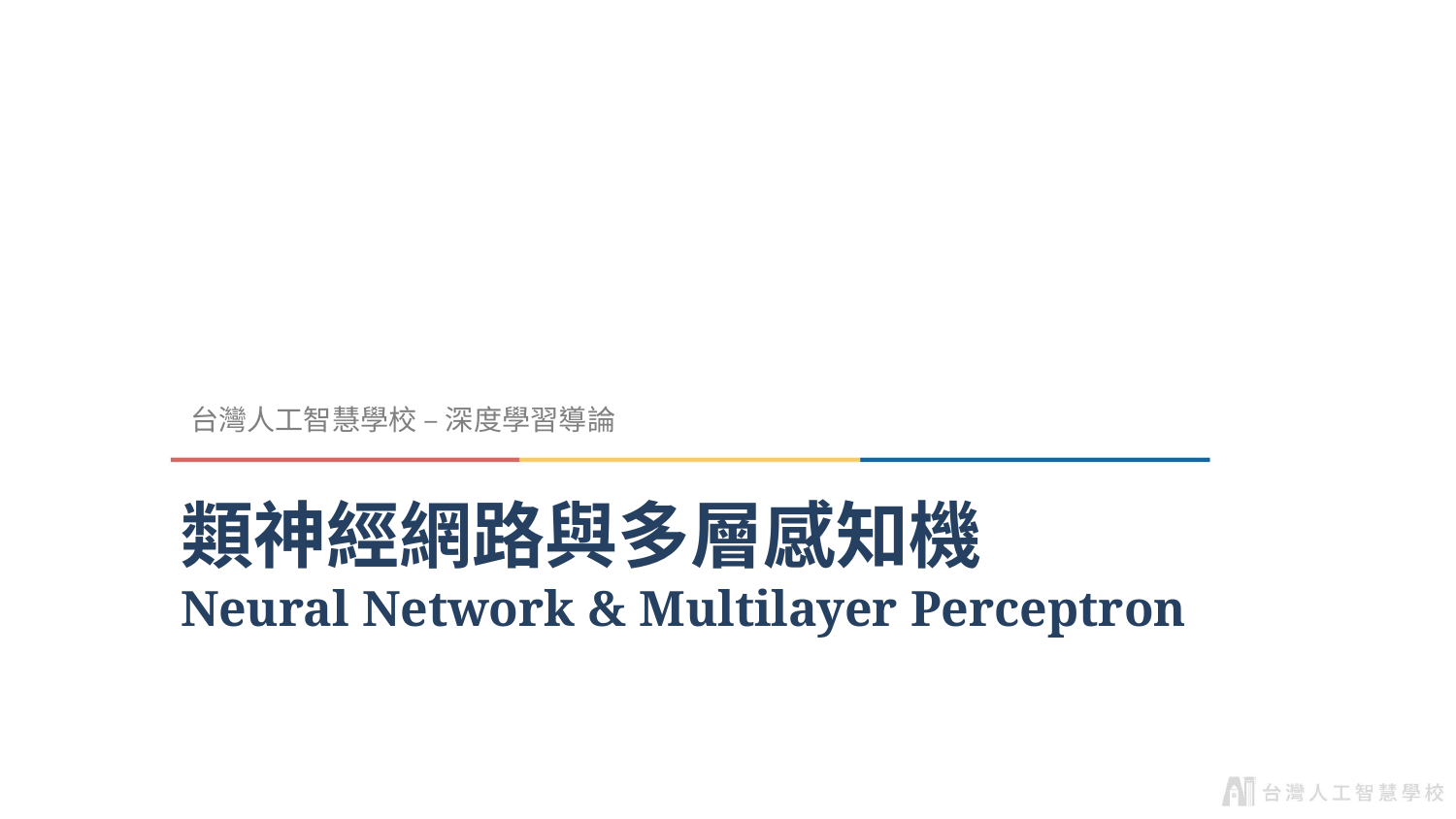

台灣人工智慧學校 – 深度學習導論
# 類神經網路與多層感知機 Neural Network & Multilayer Perceptron